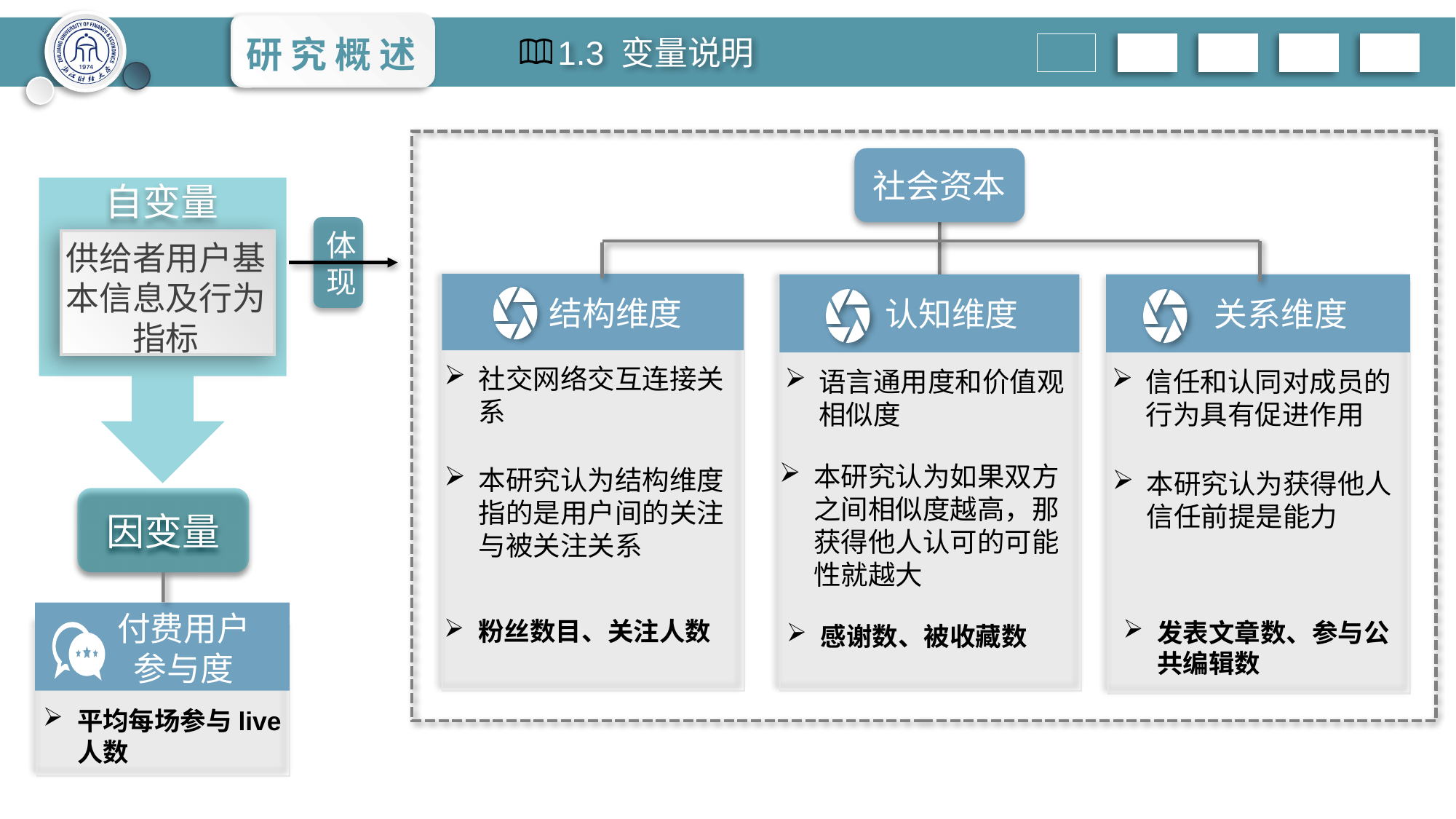

研 究 概 述

1.3 变量说明

社会资本
     结构维度

社交网络交互连接关系
本研究认为结构维度指的是用户间的关注与被关注关系
粉丝数目、关注人数
     认知维度

语言通用度和价值观相似度
本研究认为如果双方之间相似度越高，那获得他人认可的可能性就越大
感谢数、被收藏数
     关系维度

信任和认同对成员的行为具有促进作用
本研究认为获得他人信任前提是能力
发表文章数、参与公共编辑数
自变量

供给者用户基本信息及行为指标
体
现
因变量

平均每场参与live人数

付费用户参与度